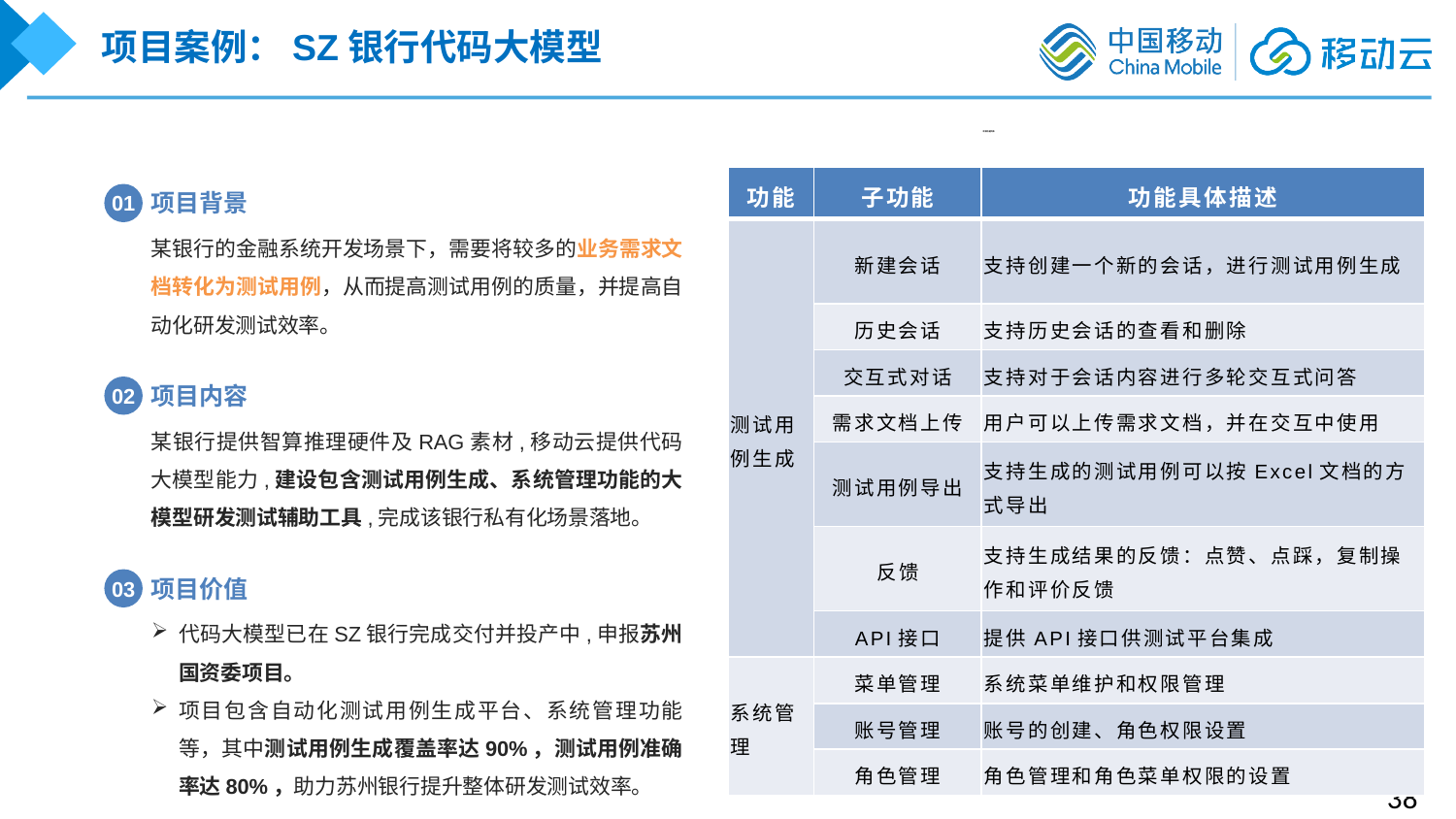

项目案例：SZ银行代码大模型
项目功能列表
| 功能 | 子功能 | 功能具体描述 |
| --- | --- | --- |
| 测试用例生成 | 新建会话 | 支持创建一个新的会话，进行测试用例生成 |
|  | 历史会话 | 支持历史会话的查看和删除 |
|  | 交互式对话 | 支持对于会话内容进行多轮交互式问答 |
|  | 需求文档上传 | 用户可以上传需求文档，并在交互中使用 |
|  | 测试用例导出 | 支持生成的测试用例可以按Excel文档的方式导出 |
|  | 反馈 | 支持生成结果的反馈：点赞、点踩，复制操作和评价反馈 |
|  | API接口 | 提供API接口供测试平台集成 |
| 系统管理 | 菜单管理 | 系统菜单维护和权限管理 |
|  | 账号管理 | 账号的创建、角色权限设置 |
|  | 角色管理 | 角色管理和角色菜单权限的设置 |
项目背景
01
某银行的金融系统开发场景下，需要将较多的业务需求文档转化为测试用例，从而提高测试用例的质量，并提高自动化研发测试效率。
项目内容
02
某银行提供智算推理硬件及RAG素材,移动云提供代码大模型能力,建设包含测试用例生成、系统管理功能的大模型研发测试辅助工具,完成该银行私有化场景落地。

项目价值
03
代码大模型已在SZ银行完成交付并投产中,申报苏州国资委项目。
项目包含自动化测试用例生成平台、系统管理功能等，其中测试用例生成覆盖率达90%，测试用例准确率达80%，助力苏州银行提升整体研发测试效率。

38